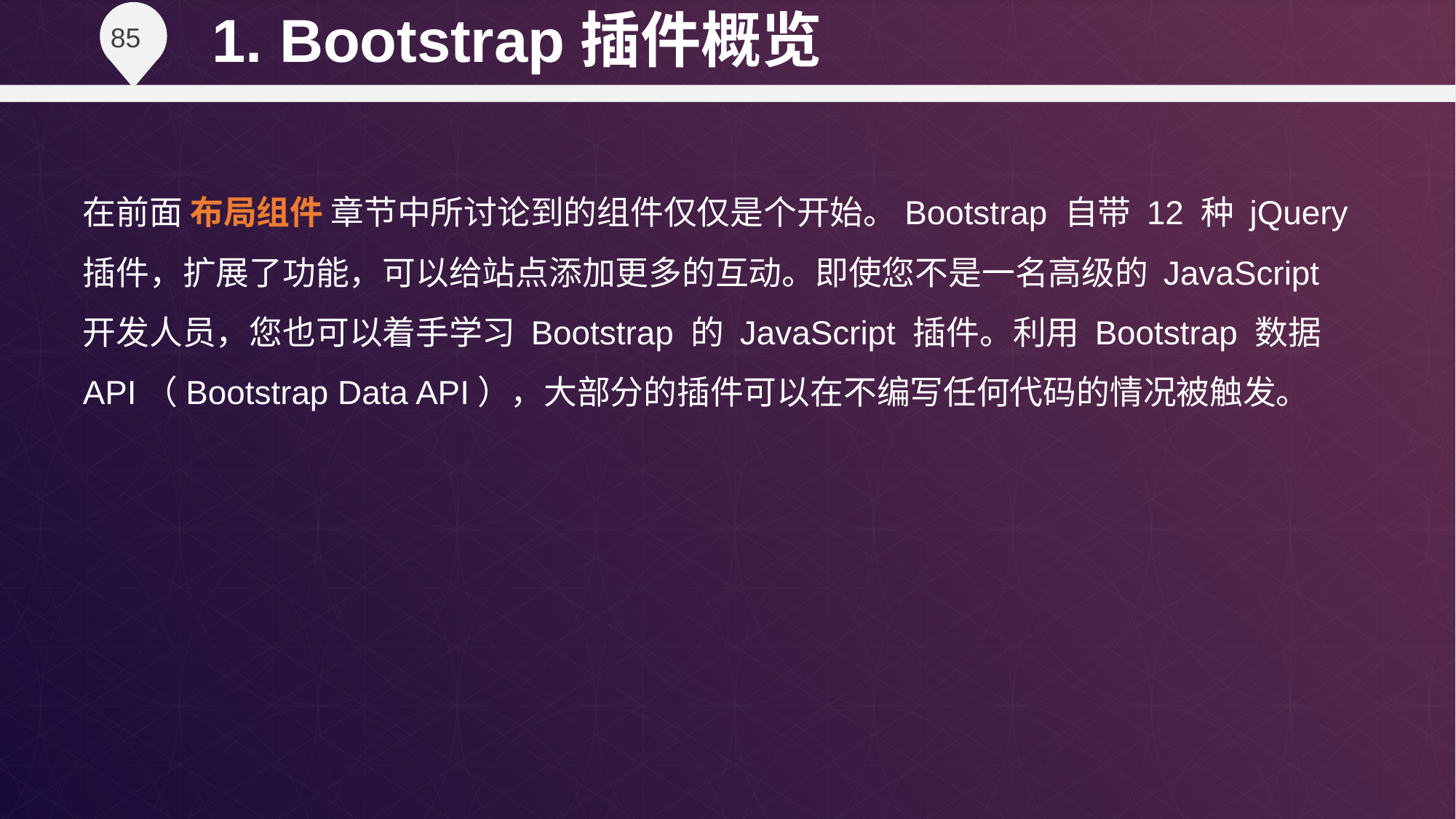

1. Bootstrap插件概览
在前面 布局组件 章节中所讨论到的组件仅仅是个开始。Bootstrap 自带 12 种 jQuery 插件，扩展了功能，可以给站点添加更多的互动。即使您不是一名高级的 JavaScript 开发人员，您也可以着手学习 Bootstrap 的 JavaScript 插件。利用 Bootstrap 数据 API（Bootstrap Data API），大部分的插件可以在不编写任何代码的情况被触发。